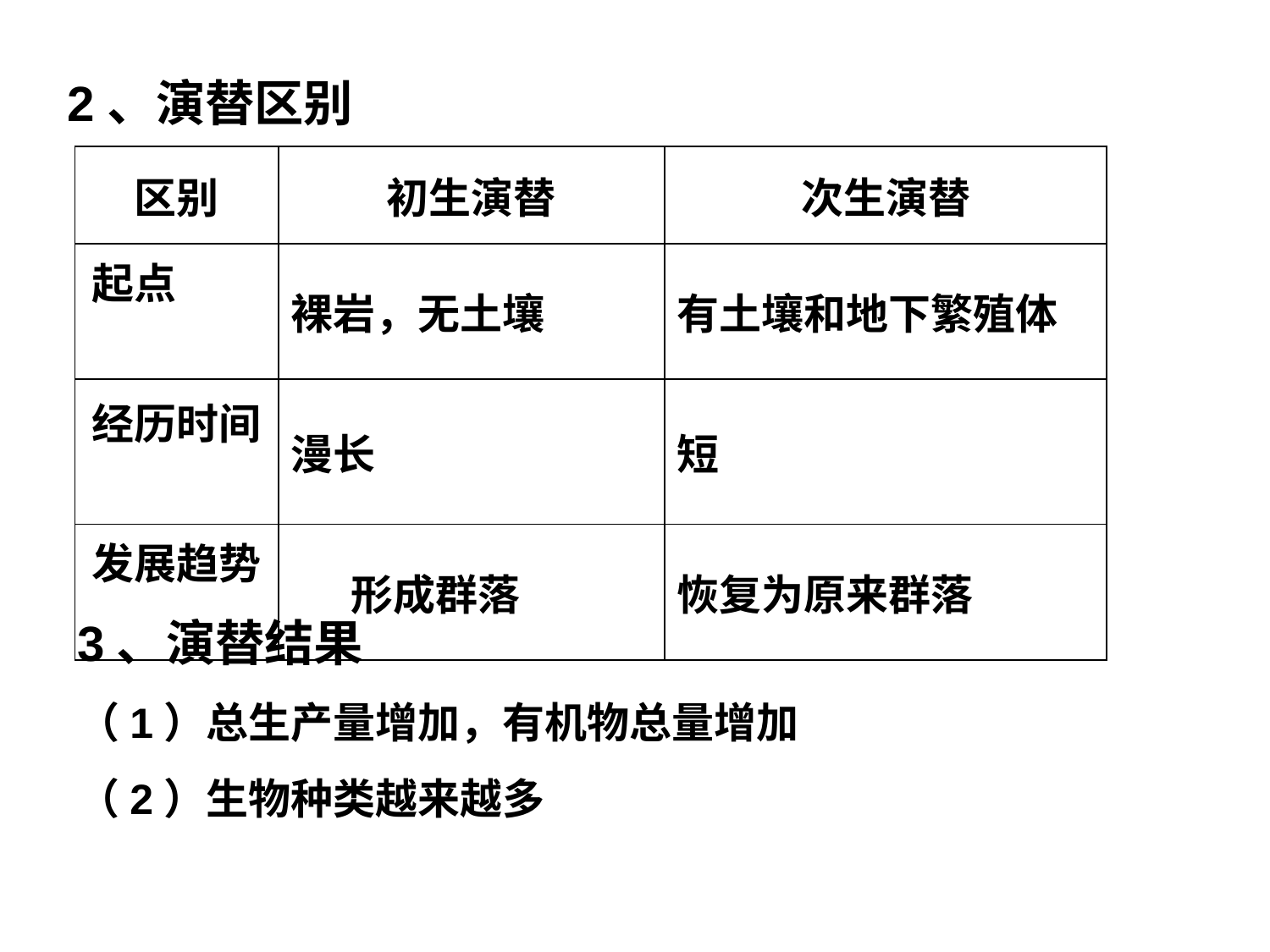

2、演替区别
| 区别 | 初生演替 | 次生演替 |
| --- | --- | --- |
| 起点 | 裸岩，无土壤 | 有土壤和地下繁殖体 |
| 经历时间 | 漫长 | 短 |
| 发展趋势 | 形成群落 | 恢复为原来群落 |
3、演替结果
（1）总生产量增加，有机物总量增加
（2）生物种类越来越多